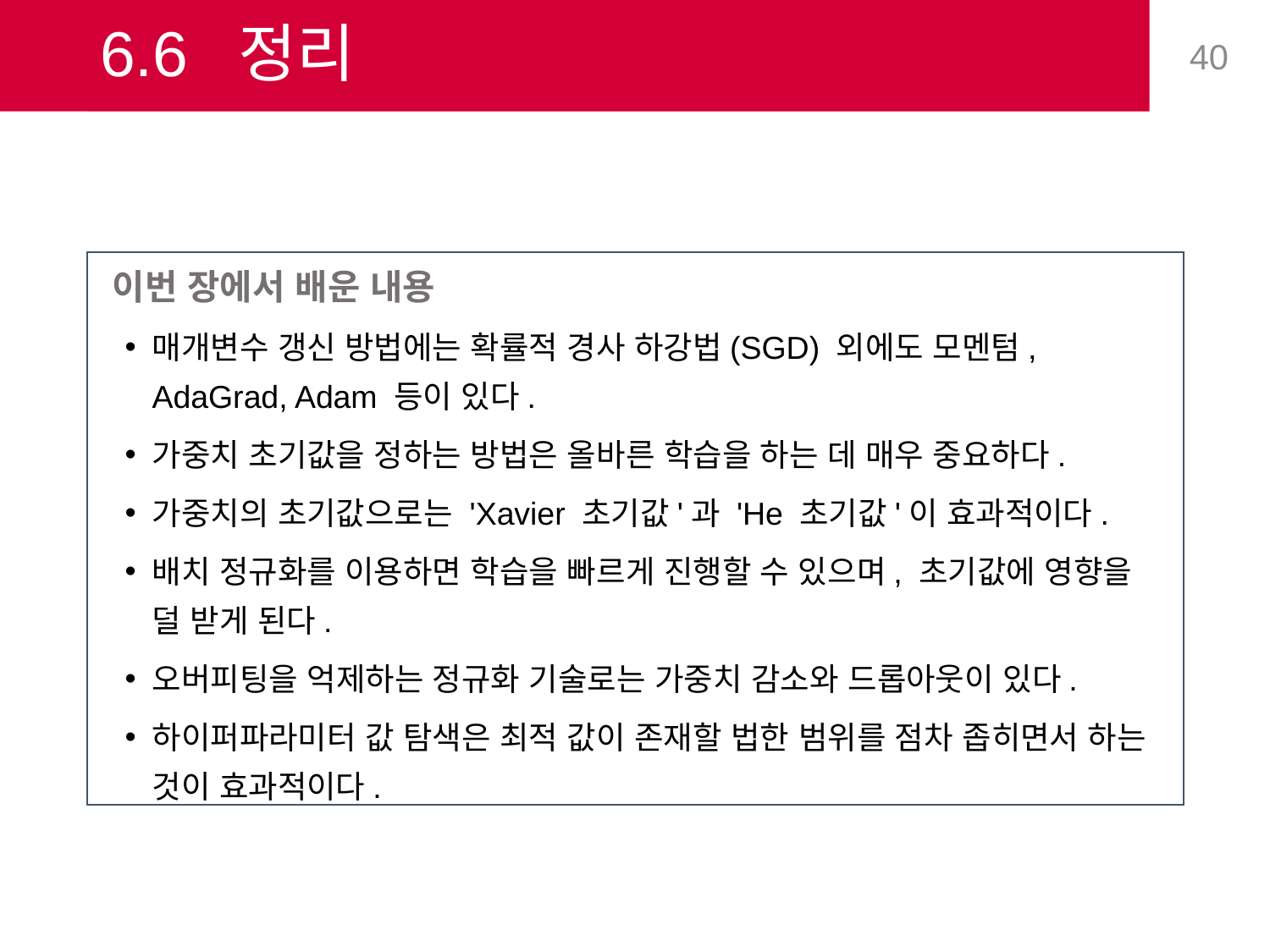

# 6.6  정리
40

이번 장에서 배운 내용
매개변수 갱신 방법에는 확률적 경사 하강법(SGD) 외에도 모멘텀, AdaGrad, Adam 등이 있다.
가중치 초기값을 정하는 방법은 올바른 학습을 하는 데 매우 중요하다.
가중치의 초기값으로는 'Xavier 초기값'과 'He 초기값'이 효과적이다.
배치 정규화를 이용하면 학습을 빠르게 진행할 수 있으며, 초기값에 영향을 덜 받게 된다.
오버피팅을 억제하는 정규화 기술로는 가중치 감소와 드롭아웃이 있다.
하이퍼파라미터 값 탐색은 최적 값이 존재할 법한 범위를 점차 좁히면서 하는 것이 효과적이다.